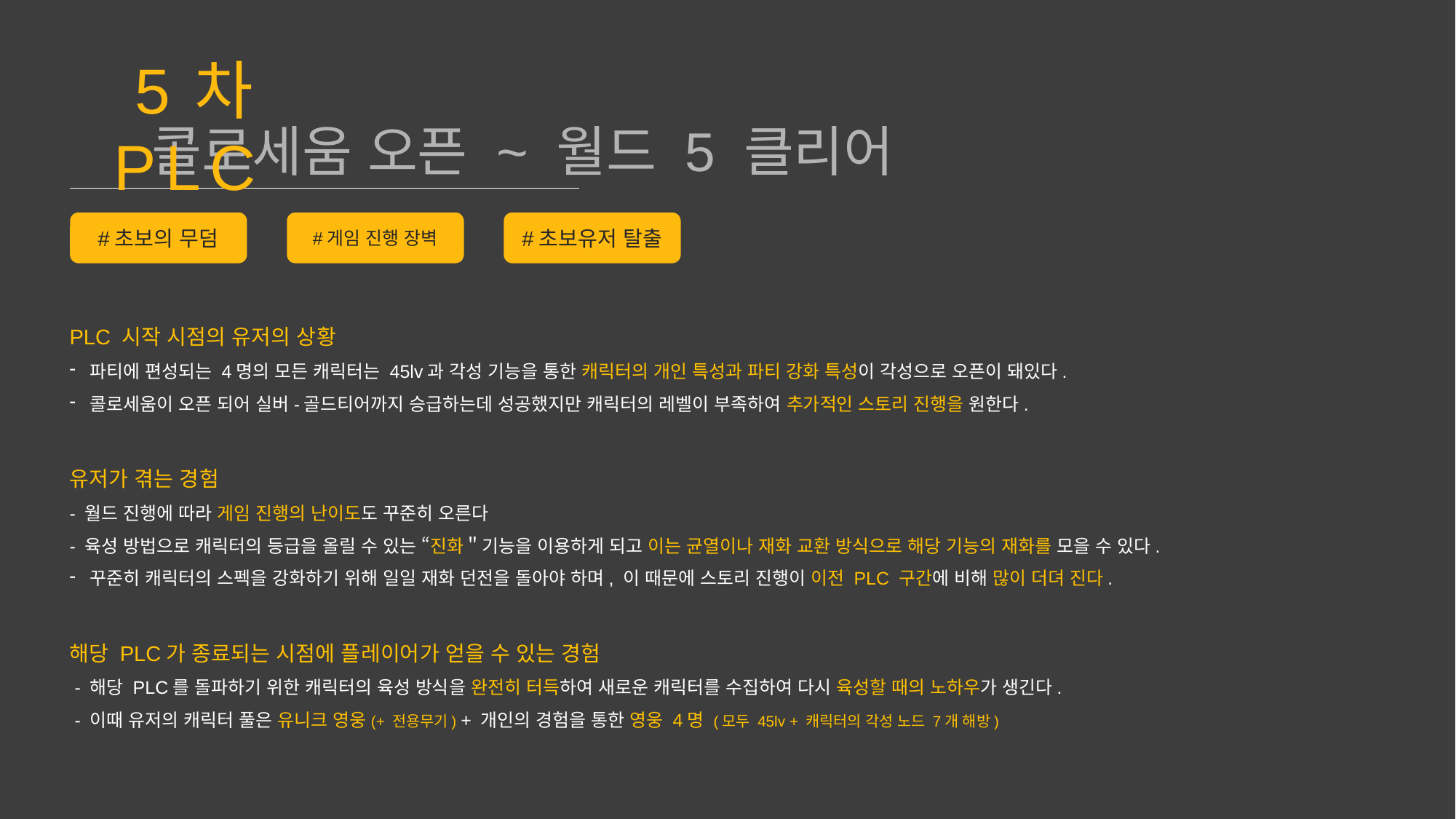

5차 PLC
콜로세움 오픈 ~ 월드 5 클리어
#초보의 무덤
#게임 진행 장벽
#초보유저 탈출
PLC 시작 시점의 유저의 상황
파티에 편성되는 4명의 모든 캐릭터는 45lv과 각성 기능을 통한 캐릭터의 개인 특성과 파티 강화 특성이 각성으로 오픈이 돼있다.
콜로세움이 오픈 되어 실버-골드티어까지 승급하는데 성공했지만 캐릭터의 레벨이 부족하여 추가적인 스토리 진행을 원한다.

유저가 겪는 경험
- 월드 진행에 따라 게임 진행의 난이도도 꾸준히 오른다
- 육성 방법으로 캐릭터의 등급을 올릴 수 있는 “진화＂기능을 이용하게 되고 이는 균열이나 재화 교환 방식으로 해당 기능의 재화를 모을 수 있다.
꾸준히 캐릭터의 스펙을 강화하기 위해 일일 재화 던전을 돌아야 하며, 이 때문에 스토리 진행이 이전 PLC 구간에 비해 많이 더뎌 진다.

해당 PLC가 종료되는 시점에 플레이어가 얻을 수 있는 경험
 - 해당 PLC를 돌파하기 위한 캐릭터의 육성 방식을 완전히 터득하여 새로운 캐릭터를 수집하여 다시 육성할 때의 노하우가 생긴다.
 - 이때 유저의 캐릭터 풀은 유니크 영웅(+ 전용무기) + 개인의 경험을 통한 영웅 4명 (모두 45lv + 캐릭터의 각성 노드 7개 해방)